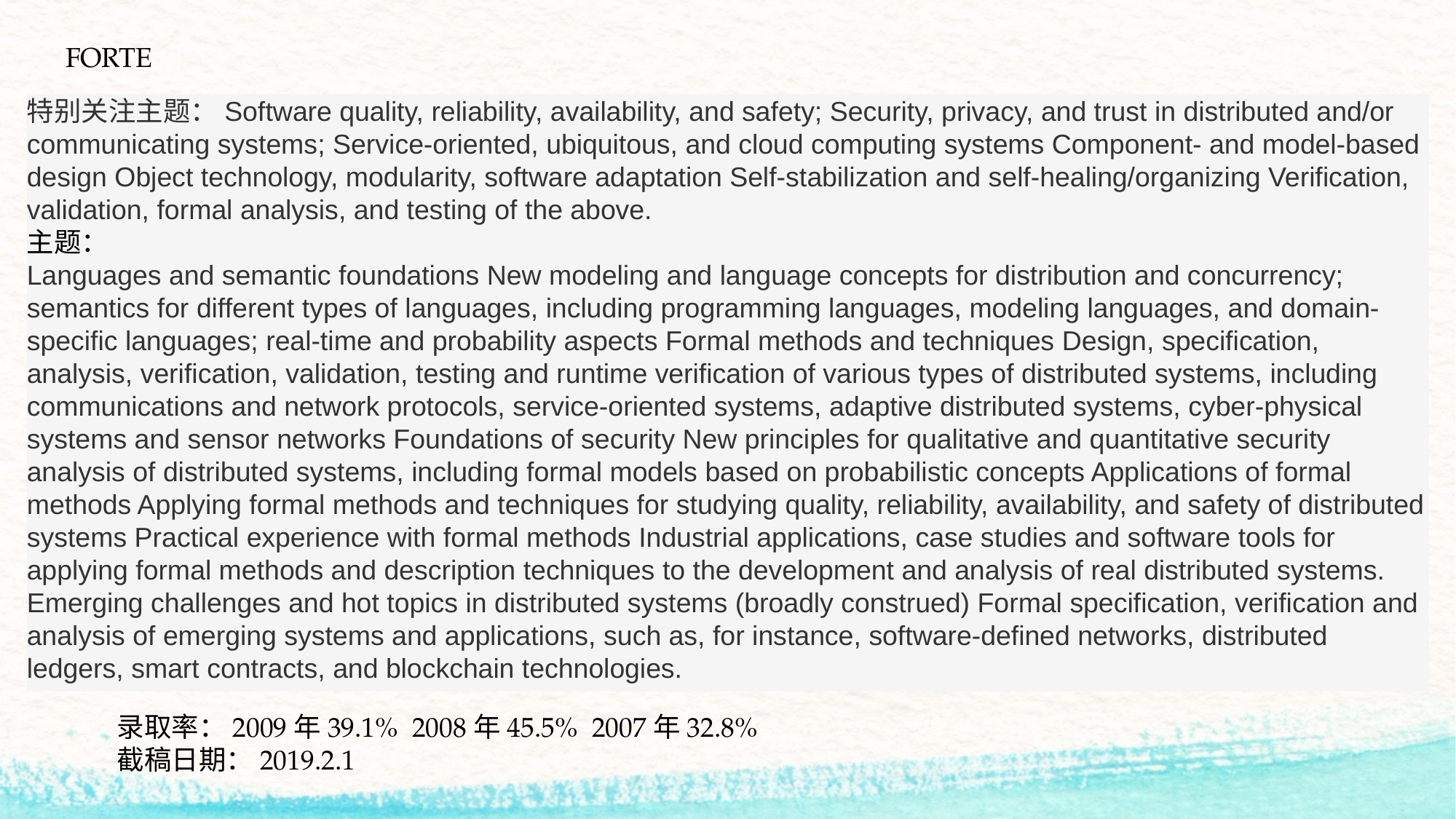

FORTE
特别关注主题：Software quality, reliability, availability, and safety; Security, privacy, and trust in distributed and/or communicating systems; Service-oriented, ubiquitous, and cloud computing systems Component- and model-based design Object technology, modularity, software adaptation Self-stabilization and self-healing/organizing Verification, validation, formal analysis, and testing of the above.
主题：
Languages and semantic foundations New modeling and language concepts for distribution and concurrency; semantics for different types of languages, including programming languages, modeling languages, and domain-specific languages; real-time and probability aspects Formal methods and techniques Design, specification, analysis, verification, validation, testing and runtime verification of various types of distributed systems, including communications and network protocols, service-oriented systems, adaptive distributed systems, cyber-physical systems and sensor networks Foundations of security New principles for qualitative and quantitative security analysis of distributed systems, including formal models based on probabilistic concepts Applications of formal methods Applying formal methods and techniques for studying quality, reliability, availability, and safety of distributed systems Practical experience with formal methods Industrial applications, case studies and software tools for applying formal methods and description techniques to the development and analysis of real distributed systems. Emerging challenges and hot topics in distributed systems (broadly construed) Formal specification, verification and analysis of emerging systems and applications, such as, for instance, software-defined networks, distributed ledgers, smart contracts, and blockchain technologies.
录取率：2009年39.1%  2008年45.5%  2007年32.8%
截稿日期：2019.2.1